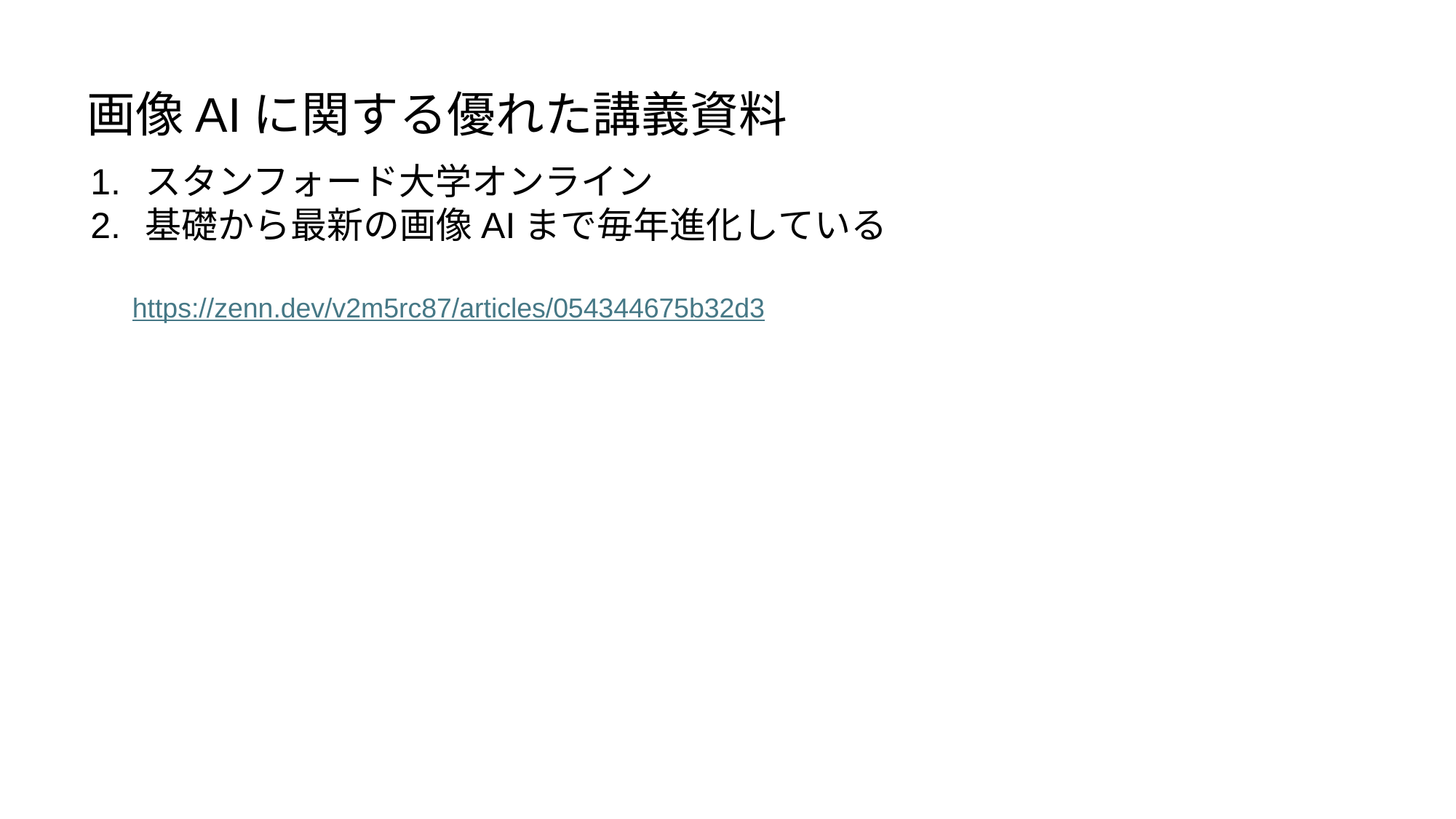

画像AIに関する優れた講義資料
スタンフォード大学オンライン
基礎から最新の画像AIまで毎年進化している
https://zenn.dev/v2m5rc87/articles/054344675b32d3